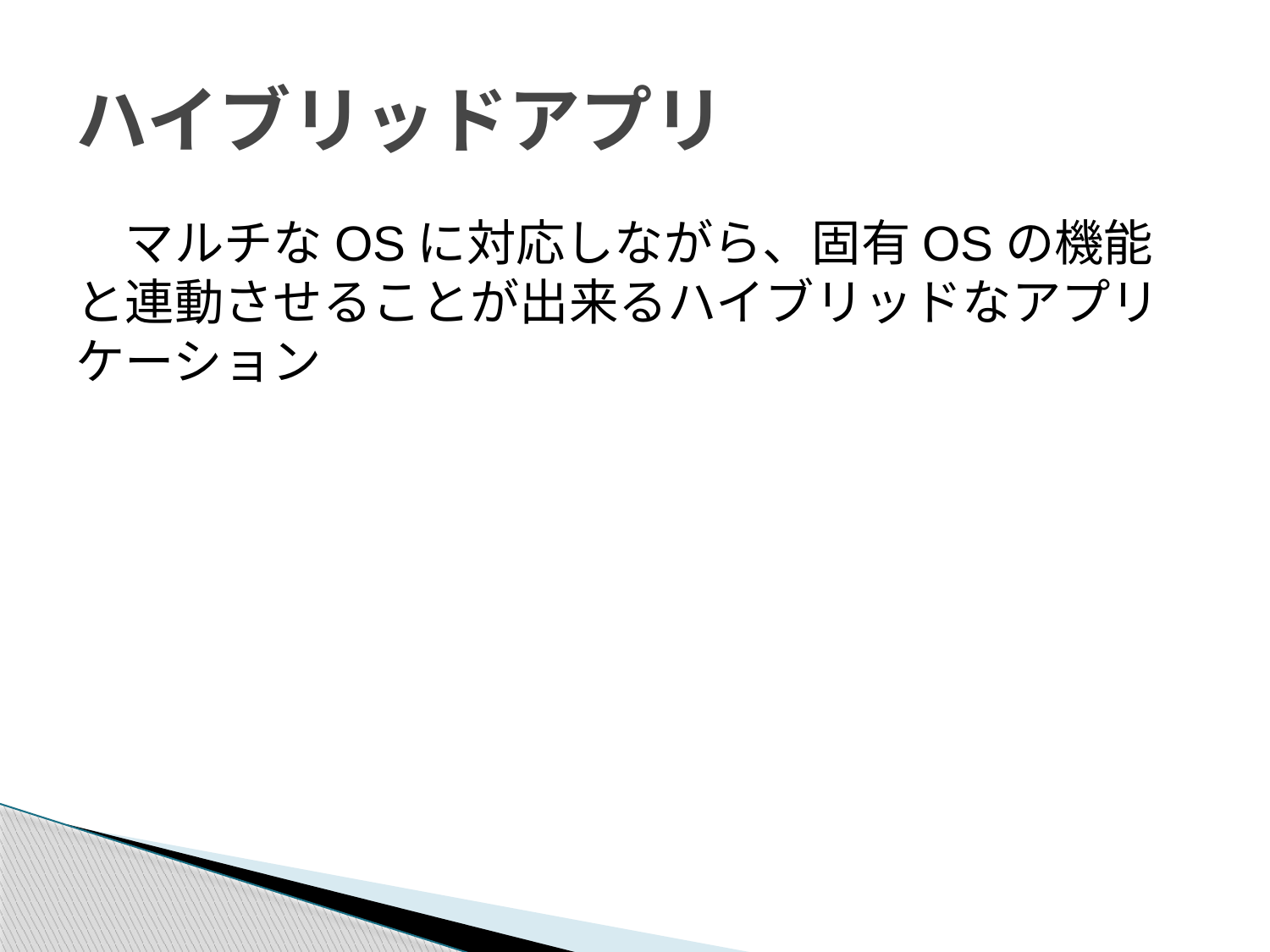

# ハイブリッドアプリ
　マルチなOSに対応しながら、固有OSの機能と連動させることが出来るハイブリッドなアプリケーション